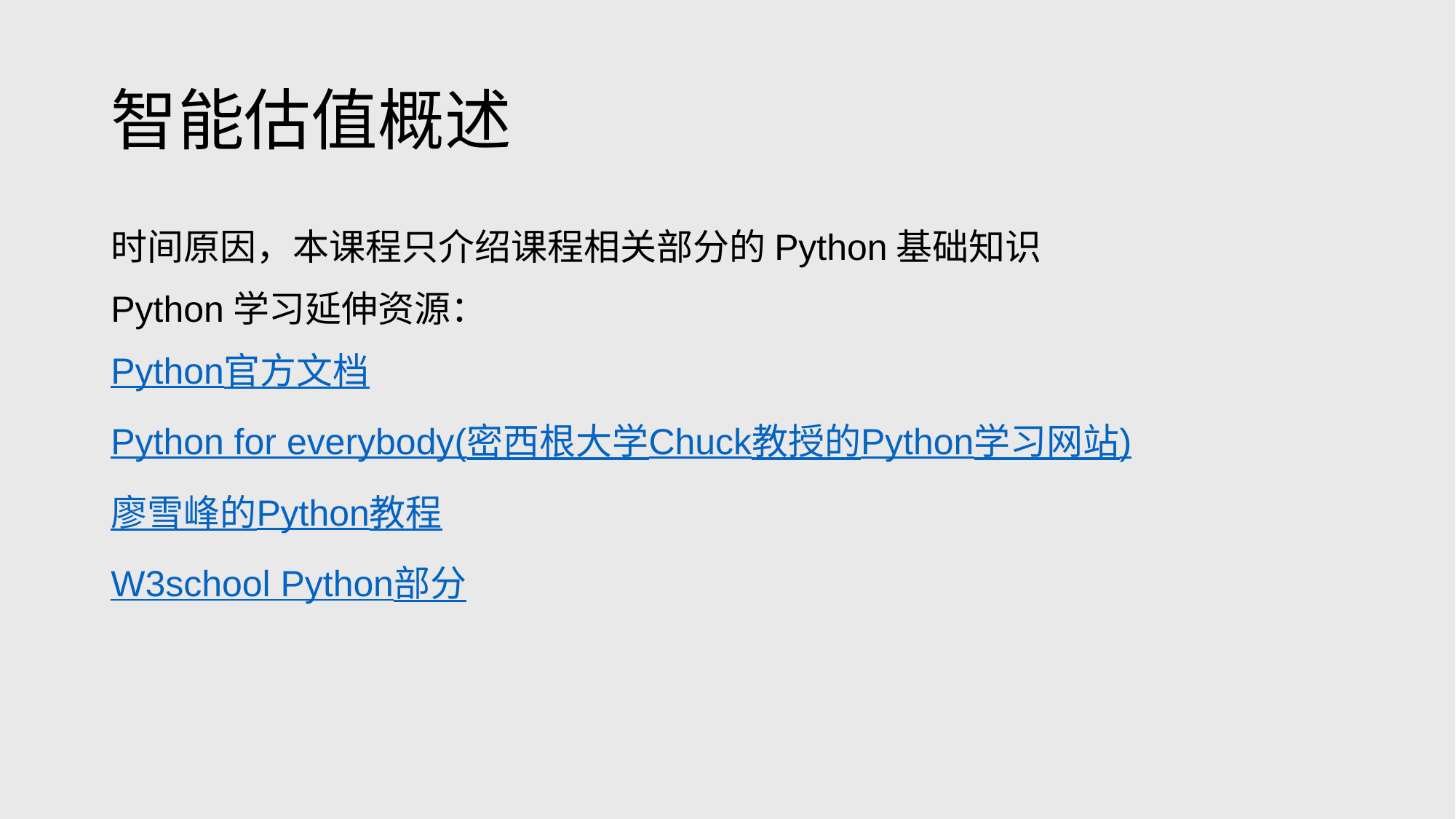

# 智能估值概述
时间原因，本课程只介绍课程相关部分的Python基础知识
Python学习延伸资源：
Python官方文档
Python for everybody(密西根大学Chuck教授的Python学习网站)
廖雪峰的Python教程
W3school Python部分